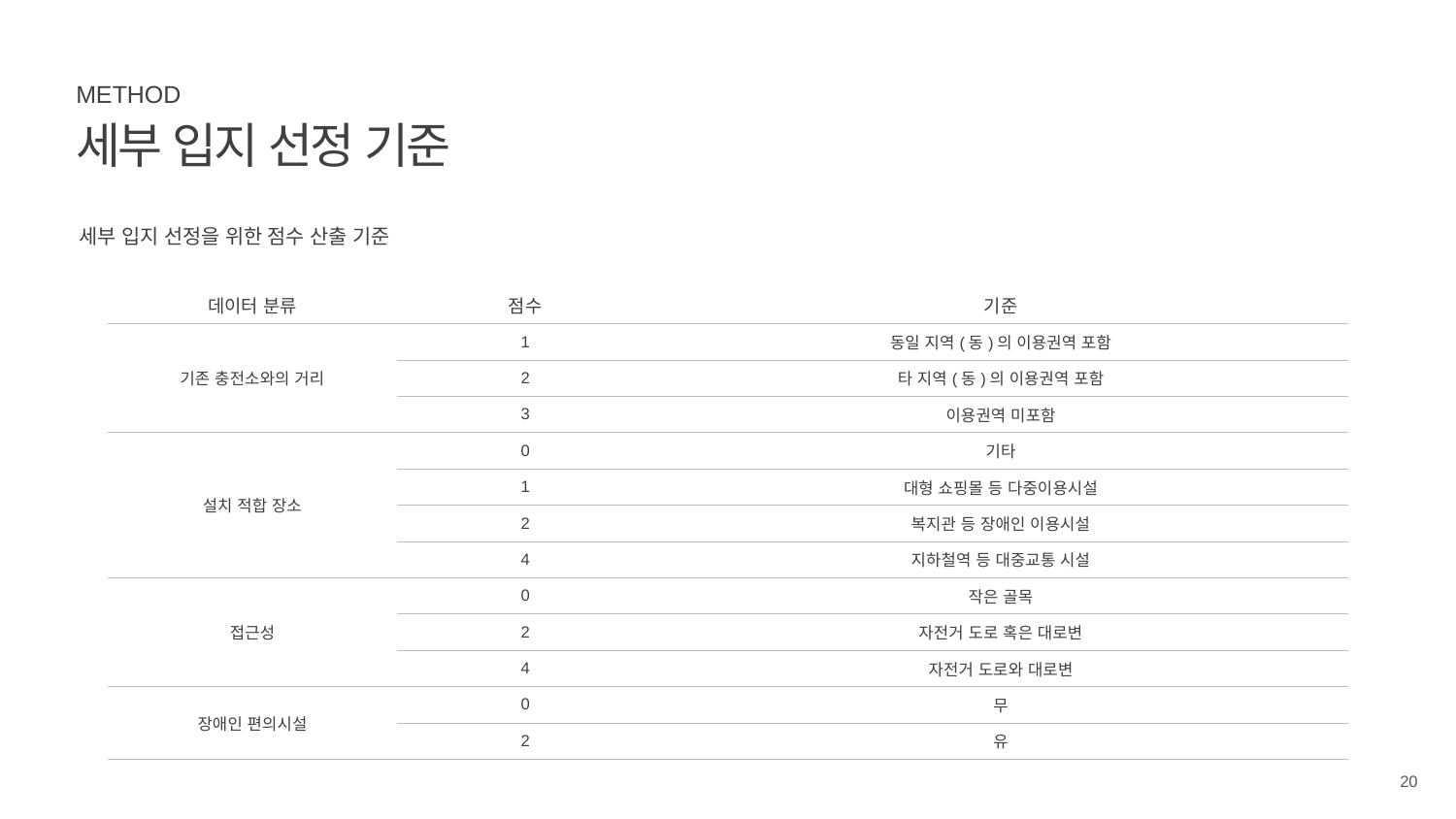

METHOD
세부 입지 선정 기준
세부 입지 선정을 위한 점수 산출 기준
| 데이터 분류 | 점수 | 기준 |
| --- | --- | --- |
| 기존 충전소와의 거리 | 1 | 동일 지역(동)의 이용권역 포함 |
|  | 2 | 타 지역(동)의 이용권역 포함 |
|  | 3 | 이용권역 미포함 |
| 설치 적합 장소 | 0 | 기타 |
|  | 1 | 대형 쇼핑몰 등 다중이용시설 |
|  | 2 | 복지관 등 장애인 이용시설 |
|  | 4 | 지하철역 등 대중교통 시설 |
| 접근성 | 0 | 작은 골목 |
|  | 2 | 자전거 도로 혹은 대로변 |
|  | 4 | 자전거 도로와 대로변 |
| 장애인 편의시설 | 0 | 무 |
|  | 2 | 유 |
20